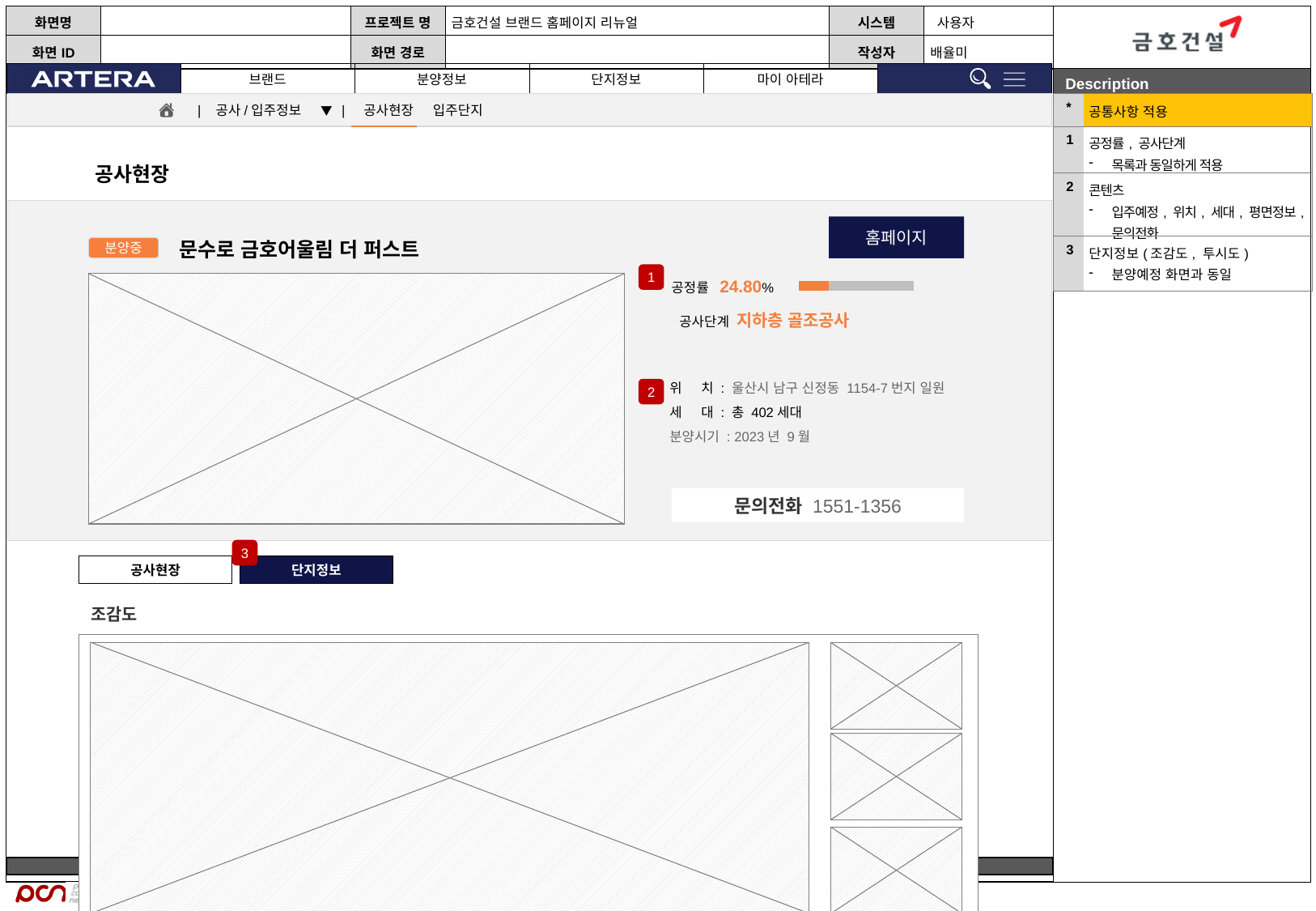

| \* | 공통사항 적용 |
| --- | --- |
| 1 | 공정률, 공사단계 목록과 동일하게 적용 |
| 2 | 콘텐츠 입주예정, 위치, 세대, 평면정보, 문의전화 |
| 3 | 단지정보(조감도, 투시도) 분양예정 화면과 동일 |
|   공사/입주정보     ▼  |    공사현장     입주단지

공사현장

홈페이지
문수로 금호어울림 더 퍼스트
분양중
1
공정률  24.80%

공사단계  지하층 골조공사
위     치 : 울산시 남구 신정동 1154-7번지 일원
세     대 : 총 402세대
분양시기 : 2023년 9월
2
문의전화 1551-1356
3
공사현장
단지정보
조감도